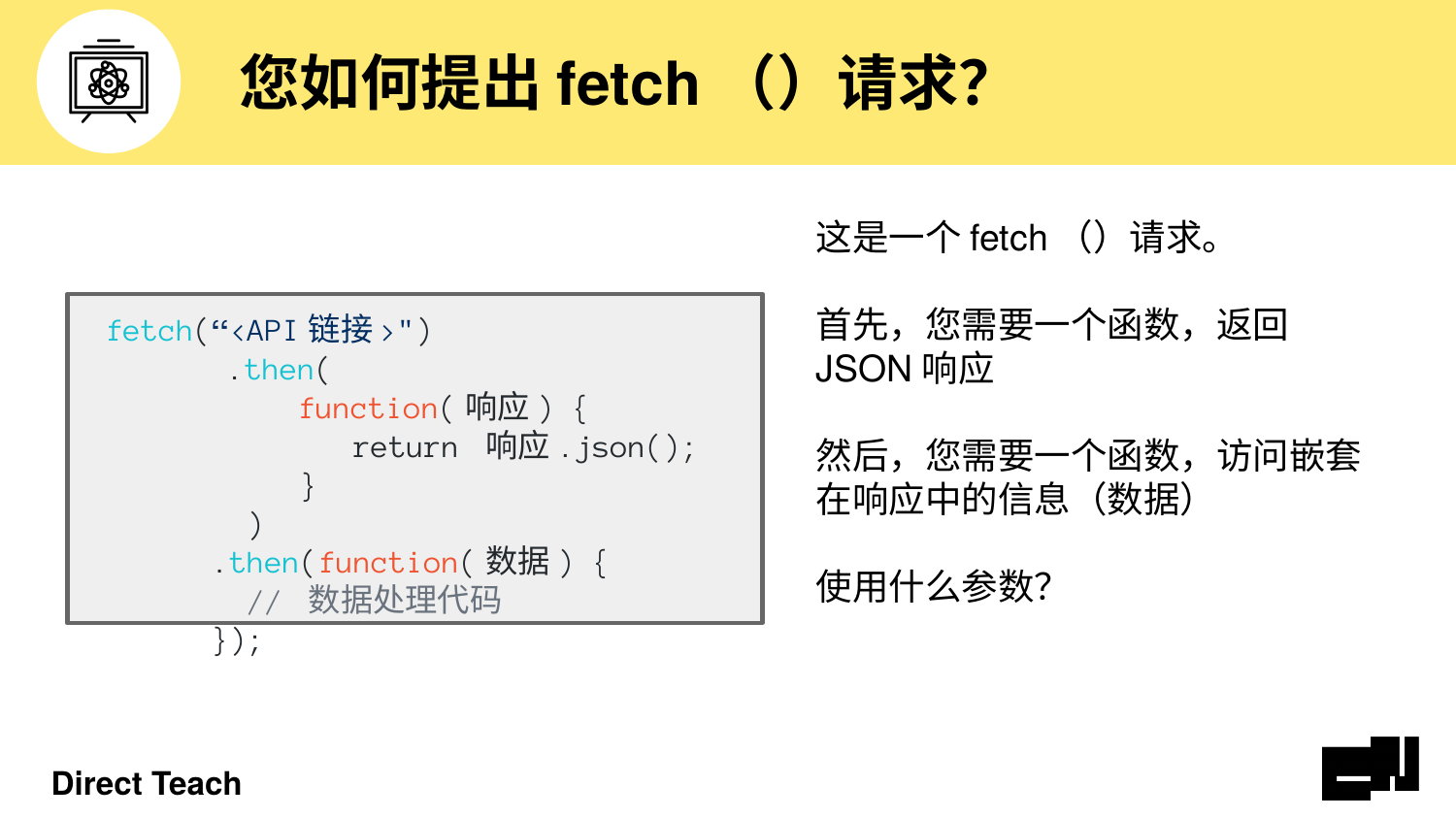

# 您如何提出fetch（）请求？

这是一个fetch（）请求。

首先，您需要一个函数，返回JSON响应

然后，您需要一个函数，访问嵌套在响应中的信息（数据）

使用什么参数？

fetch(“<API链接>")
.then(
    function(响应) {
              return 响应.json();
           }
        )
      .then(function(数据) {
        // 数据处理代码
      });